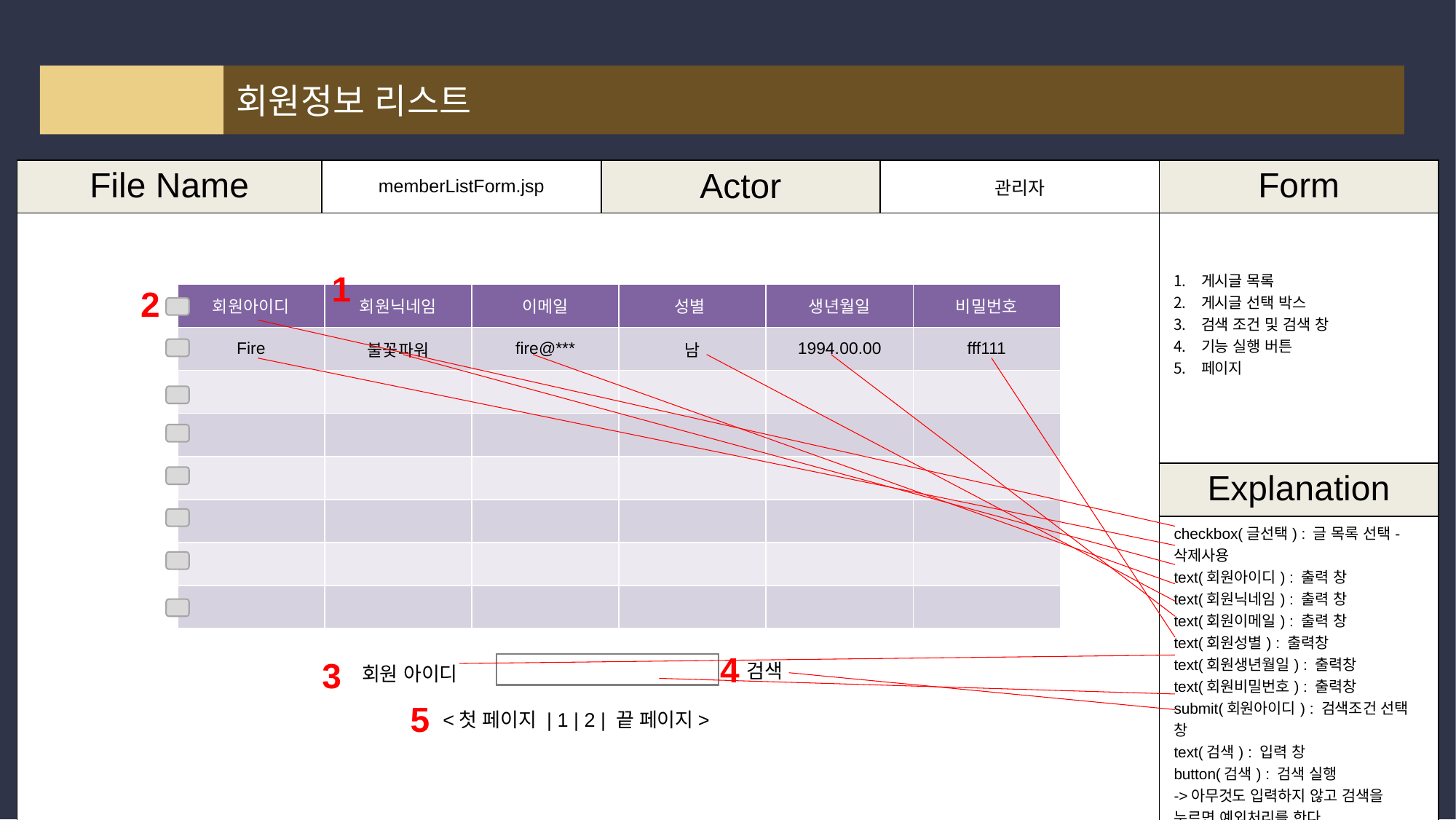

회원정보 리스트
| File Name | memberListForm.jsp | Actor | 관리자 | Form |
| --- | --- | --- | --- | --- |
|  |  |  |  | 게시글 목록 게시글 선택 박스 검색 조건 및 검색 창 기능 실행 버튼 페이지 |
|  |  |  |  | Explanation |
|  |  |  |  | checkbox(글선택) : 글 목록 선택-삭제사용 text(회원아이디) : 출력 창 text(회원닉네임) : 출력 창 text(회원이메일) : 출력 창 text(회원성별) : 출력창 text(회원생년월일) : 출력창 text(회원비밀번호) : 출력창 submit(회원아이디) : 검색조건 선택 창 text(검색) : 입력 창 button(검색) : 검색 실행 ->아무것도 입력하지 않고 검색을 누르면 예외처리를 한다. |
1
2
| 회원아이디 | 회원닉네임 | 이메일 | 성별 | 생년월일 | 비밀번호 |
| --- | --- | --- | --- | --- | --- |
| Fire | 불꽃파워 | fire@\*\*\* | 남 | 1994.00.00 | fff111 |
|  |  |  |  |  |  |
|  |  |  |  |  |  |
|  |  |  |  |  |  |
|  |  |  |  |  |  |
|  |  |  |  |  |  |
|  |  |  |  |  |  |

4
3
검색

회원 아이디
5
<첫 페이지 | 1 | 2 | 끝 페이지>